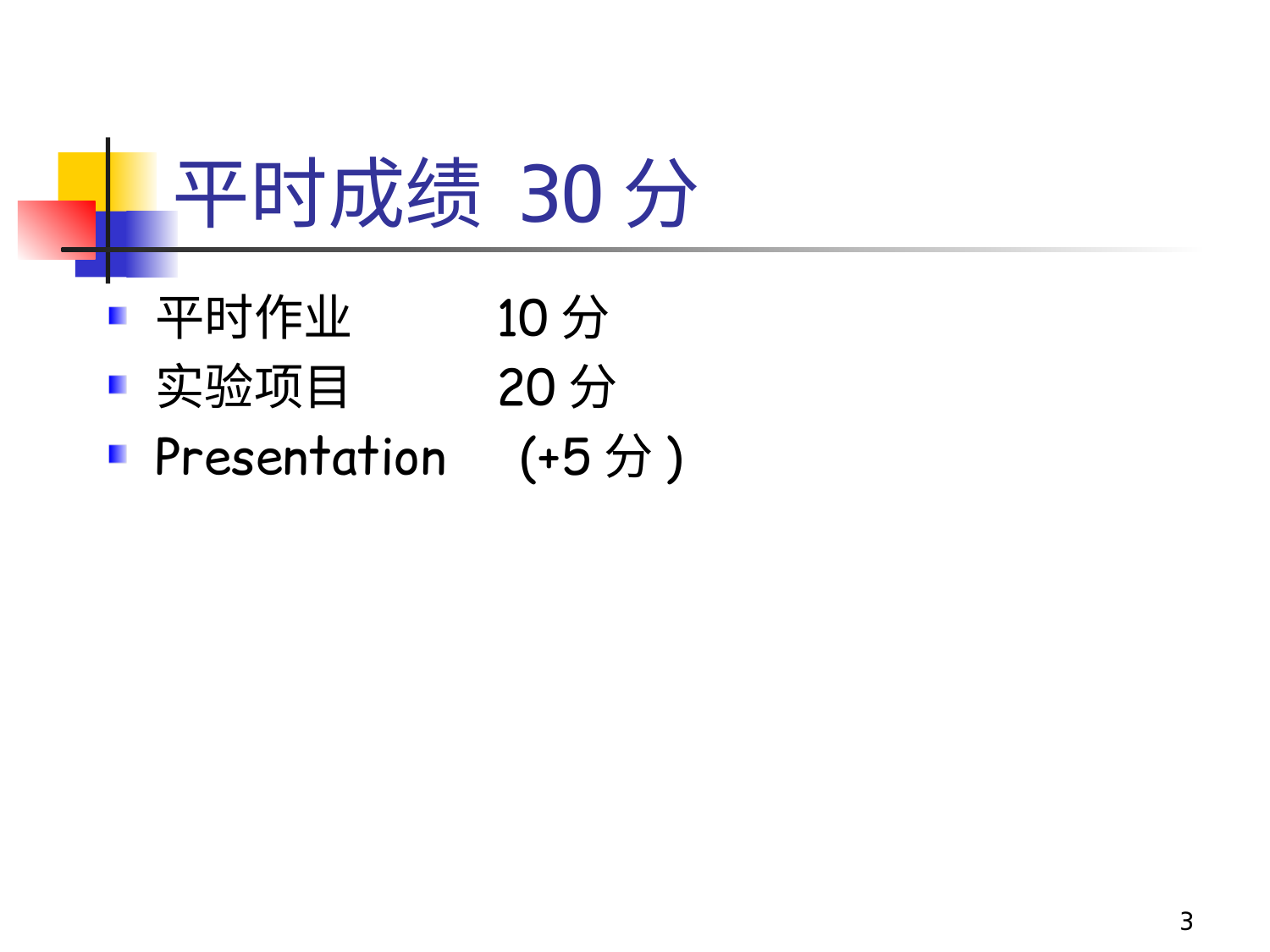

# 平时成绩 30分
平时作业            10分
实验项目            20分
Presentation     (+5分)
3